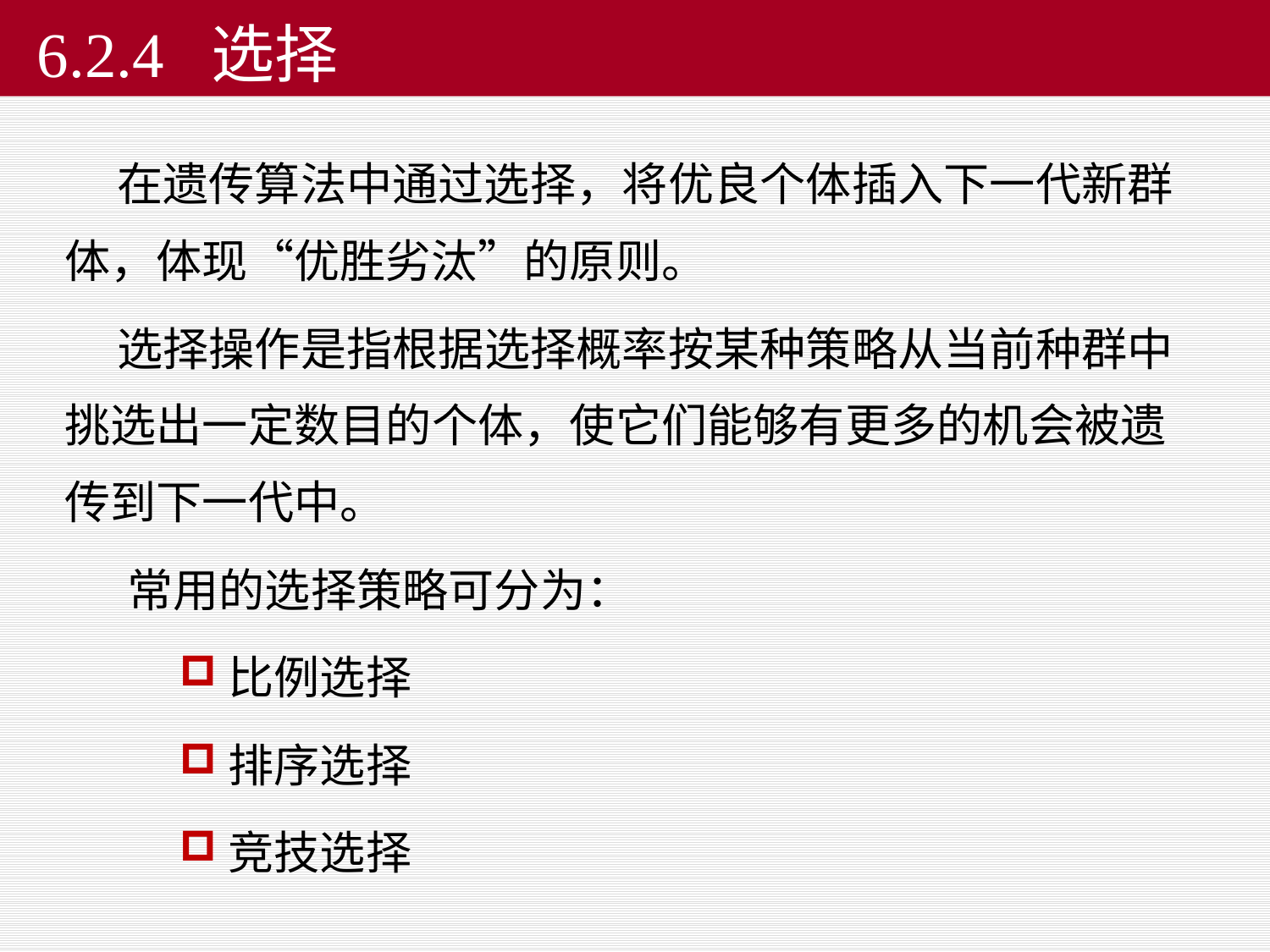

# 6.2.4  选择
    在遗传算法中通过选择，将优良个体插入下一代新群体，体现“优胜劣汰”的原则。
    选择操作是指根据选择概率按某种策略从当前种群中挑选出一定数目的个体，使它们能够有更多的机会被遗传到下一代中。
     常用的选择策略可分为：
比例选择
排序选择
竞技选择

52